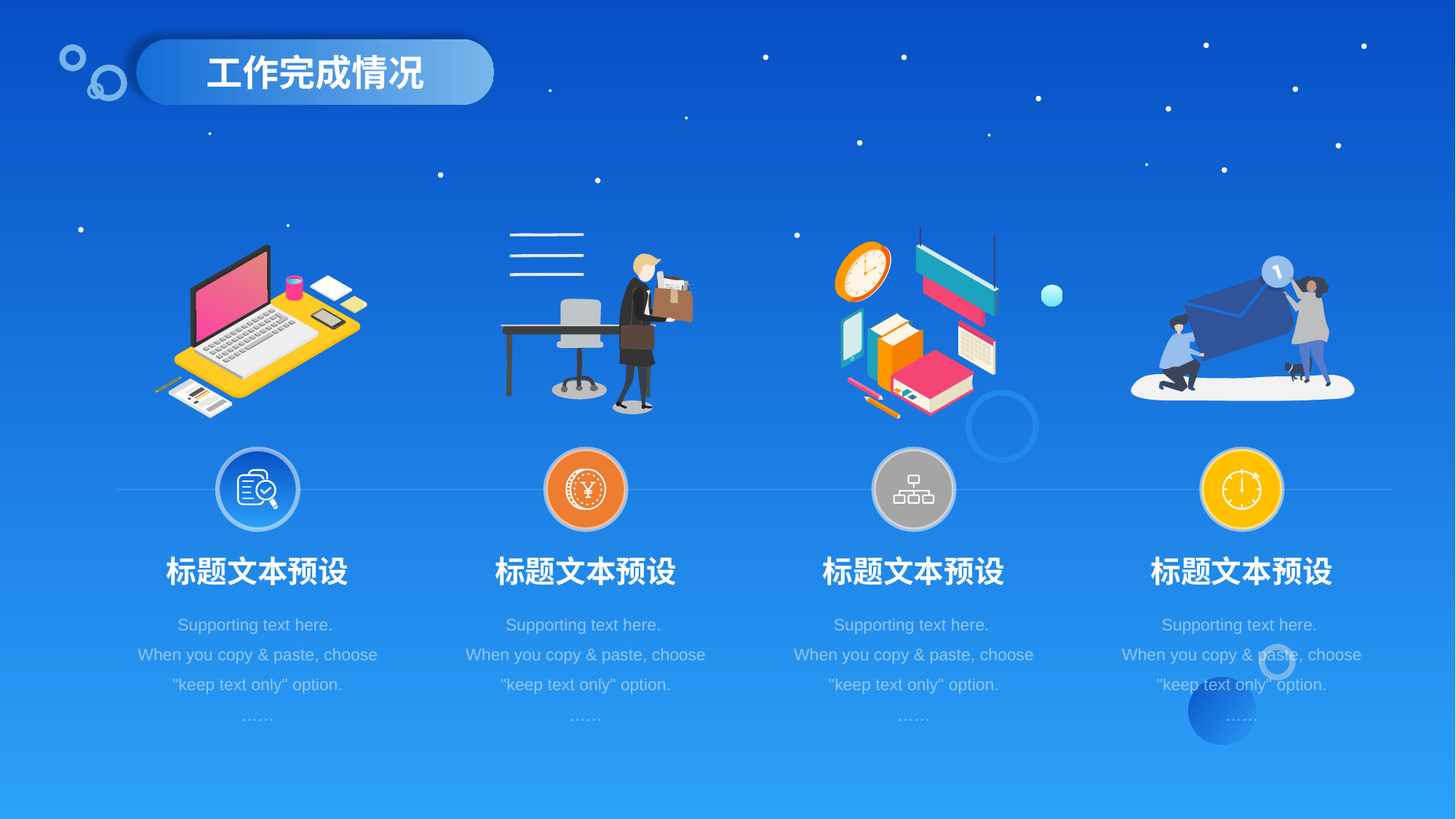

工作完成情况

标题文本预设
Supporting text here.
When you copy & paste, choose "keep text only" option.
……

标题文本预设
Supporting text here.
When you copy & paste, choose "keep text only" option.
……

标题文本预设
Supporting text here.
When you copy & paste, choose "keep text only" option.
……

标题文本预设
Supporting text here.
When you copy & paste, choose "keep text only" option.
……